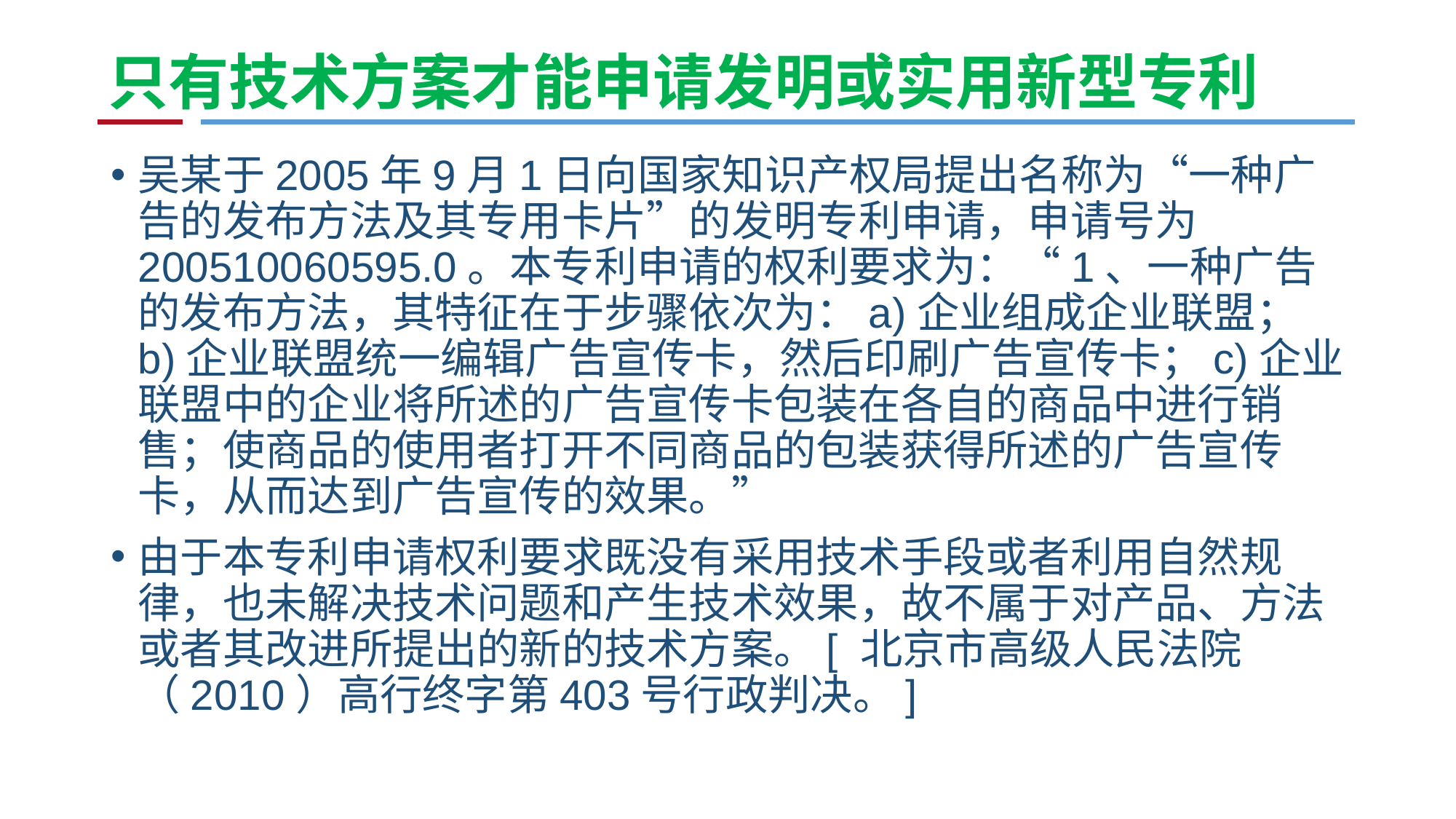

# 只有技术方案才能申请发明或实用新型专利
吴某于2005年9月1日向国家知识产权局提出名称为“一种广告的发布方法及其专用卡片”的发明专利申请，申请号为200510060595.0。本专利申请的权利要求为：“1、一种广告的发布方法，其特征在于步骤依次为：a)企业组成企业联盟；b)企业联盟统一编辑广告宣传卡，然后印刷广告宣传卡；c)企业联盟中的企业将所述的广告宣传卡包装在各自的商品中进行销售；使商品的使用者打开不同商品的包装获得所述的广告宣传卡，从而达到广告宣传的效果。”
由于本专利申请权利要求既没有采用技术手段或者利用自然规律，也未解决技术问题和产生技术效果，故不属于对产品、方法或者其改进所提出的新的技术方案。[ 北京市高级人民法院（2010）高行终字第403号行政判决。]